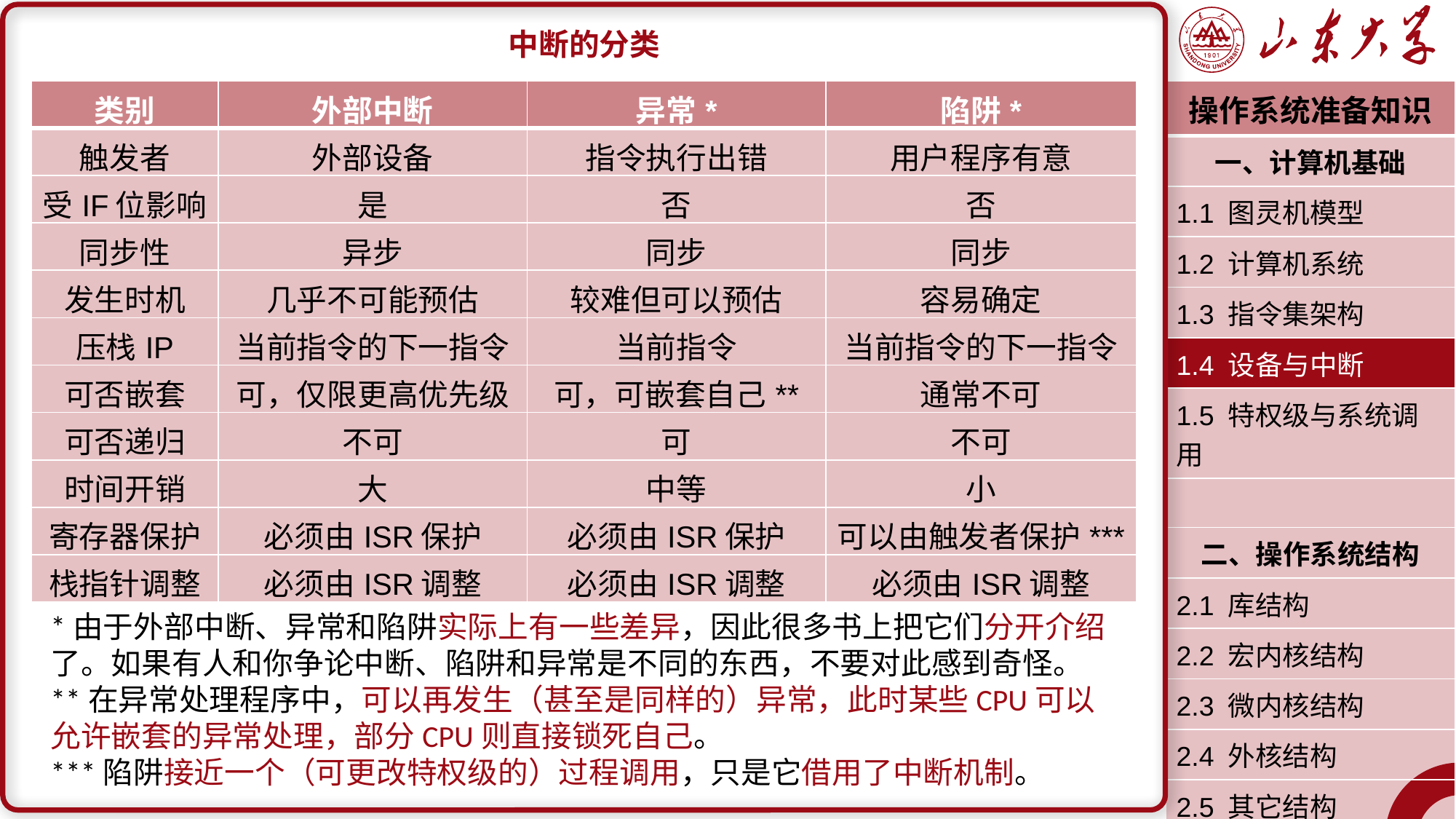

中断的分类

*由于外部中断、异常和陷阱实际上有一些差异，因此很多书上把它们分开介绍了。如果有人和你争论中断、陷阱和异常是不同的东西，不要对此感到奇怪。
**在异常处理程序中，可以再发生（甚至是同样的）异常，此时某些CPU可以允许嵌套的异常处理，部分CPU则直接锁死自己。
***陷阱接近一个（可更改特权级的）过程调用，只是它借用了中断机制。
| 类别 | 外部中断 | 异常\* | 陷阱\* |
| --- | --- | --- | --- |
| 触发者 | 外部设备 | 指令执行出错 | 用户程序有意 |
| 受IF位影响 | 是 | 否 | 否 |
| 同步性 | 异步 | 同步 | 同步 |
| 发生时机 | 几乎不可能预估 | 较难但可以预估 | 容易确定 |
| 压栈IP | 当前指令的下一指令 | 当前指令 | 当前指令的下一指令 |
| 可否嵌套 | 可，仅限更高优先级 | 可，可嵌套自己\*\* | 通常不可 |
| 可否递归 | 不可 | 可 | 不可 |
| 时间开销 | 大 | 中等 | 小 |
| 寄存器保护 | 必须由ISR保护 | 必须由ISR保护 | 可以由触发者保护\*\*\* |
| 栈指针调整 | 必须由ISR调整 | 必须由ISR调整 | 必须由ISR调整 |
| 操作系统准备知识 |
| --- |
| 一、计算机基础 |
| 1.1 图灵机模型 |
| 1.2 计算机系统 |
| 1.3 指令集架构 |
| 1.4 设备与中断 |
| 1.5 特权级与系统调用 |
|  |
| 二、操作系统结构 |
| 2.1 库结构 |
| 2.2 宏内核结构 |
| 2.3 微内核结构 |
| 2.4 外核结构 |
| 2.5 其它结构 |
| 潘润宇 2023.02 |